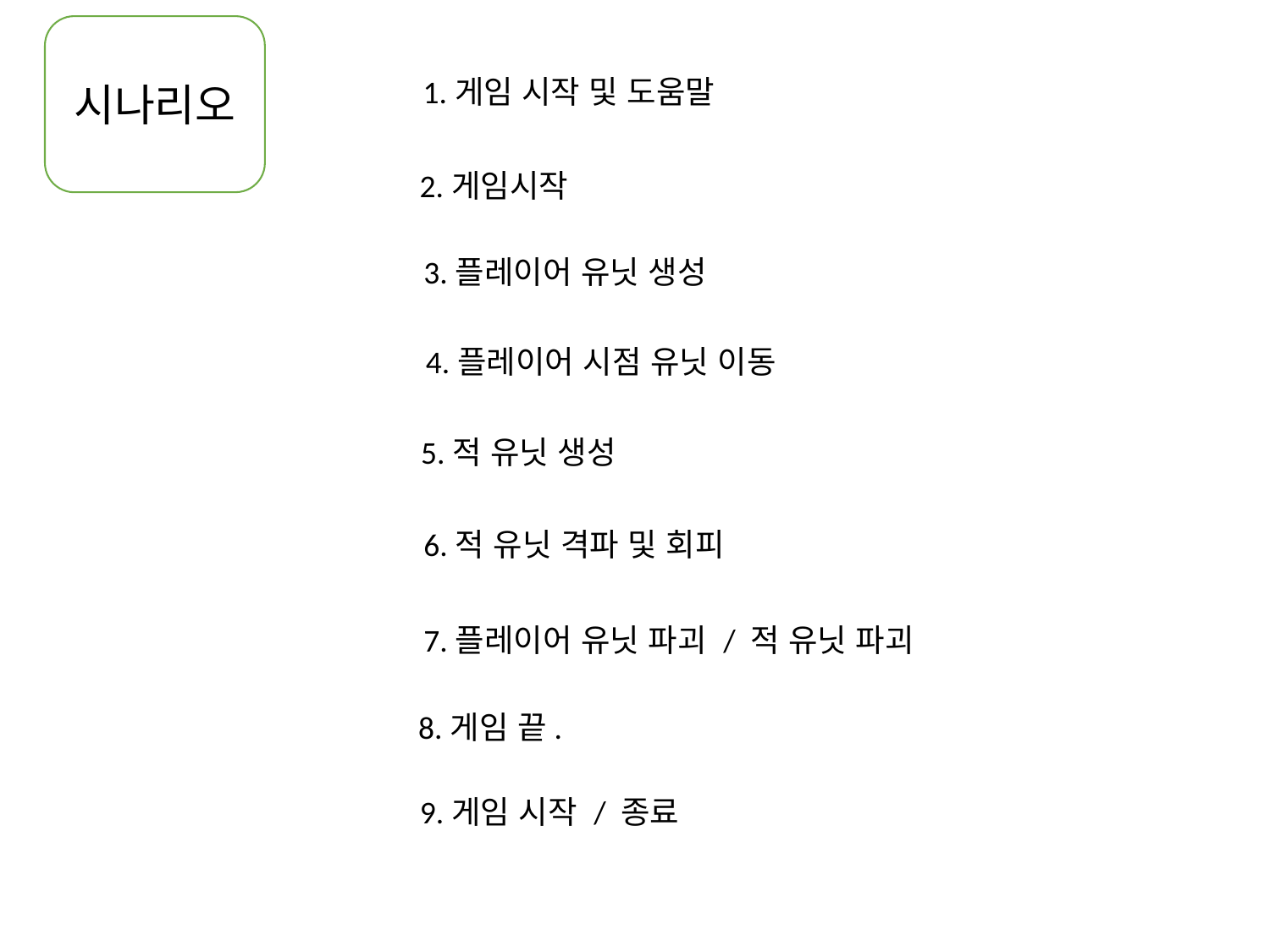

시나리오
1.게임 시작 및 도움말
2.게임시작
3.플레이어 유닛 생성
4.플레이어 시점 유닛 이동
5.적 유닛 생성
6.적 유닛 격파 및 회피
7.플레이어 유닛 파괴 / 적 유닛 파괴
8.게임 끝.
9.게임 시작 / 종료